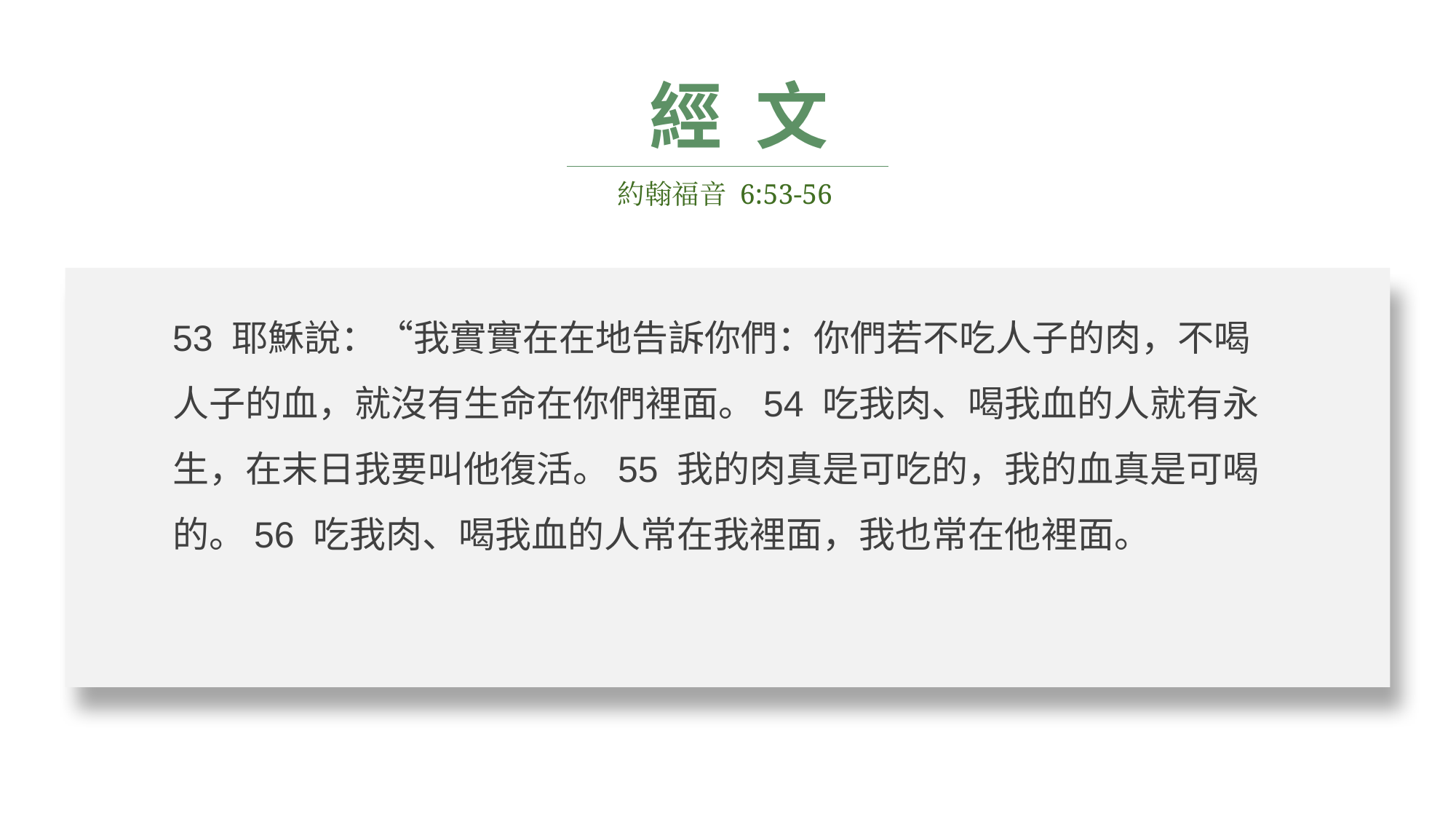

經  文
約翰福音 6:53-56

53 耶穌說：“我實實在在地告訴你們：你們若不吃人子的肉，不喝人子的血，就沒有生命在你們裡面。54 吃我肉、喝我血的人就有永生，在末日我要叫他復活。55 我的肉真是可吃的，我的血真是可喝的。56 吃我肉、喝我血的人常在我裡面，我也常在他裡面。